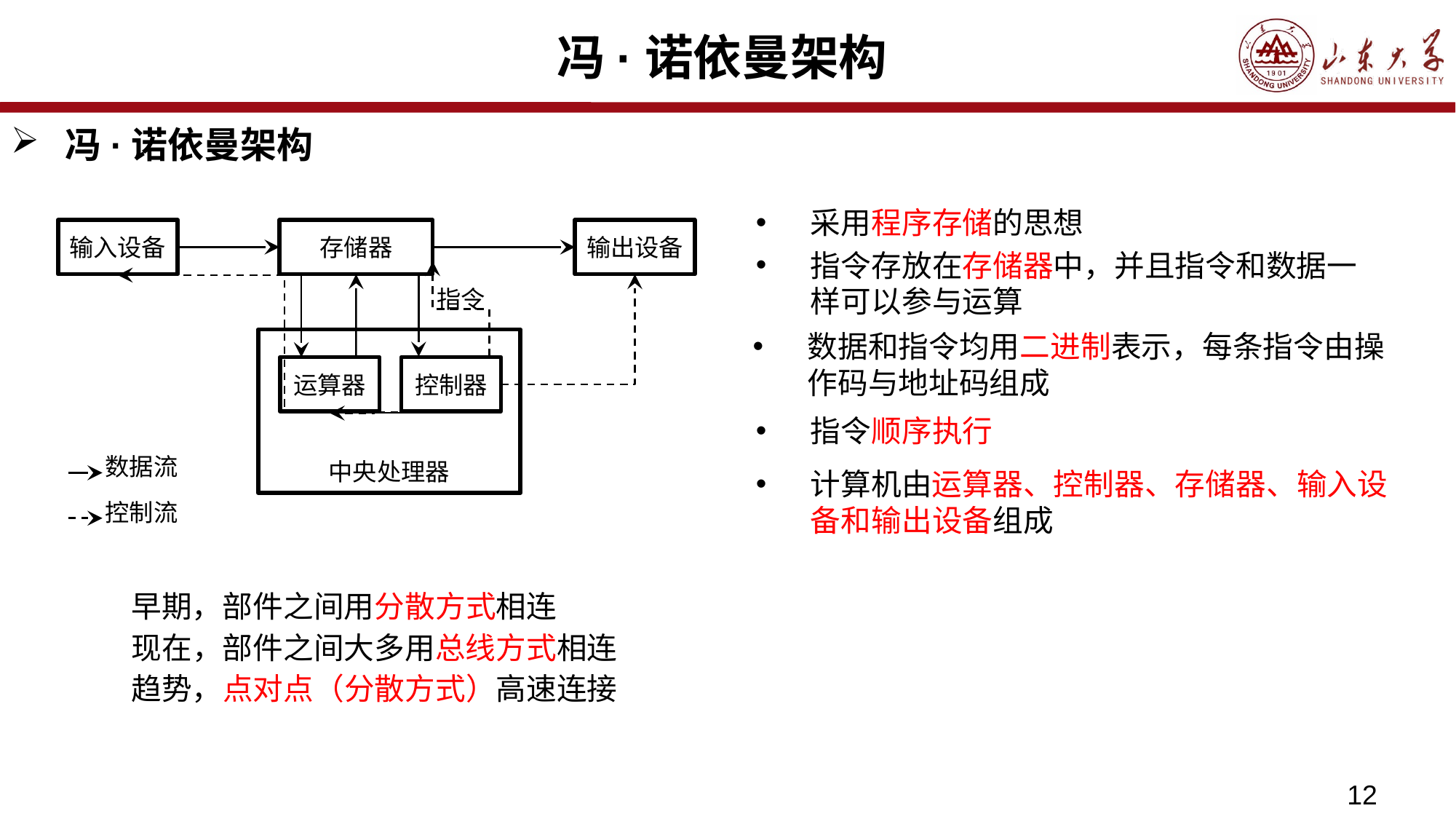

# 冯·诺依曼架构
冯·诺依曼架构

采用程序存储的思想
输入设备
存储器
输出设备
指令

运算器
控制器
数据流
中央处理器
控制流
指令存放在存储器中，并且指令和数据一样可以参与运算
数据和指令均用二进制表示，每条指令由操作码与地址码组成
指令顺序执行
计算机由运算器、控制器、存储器、输入设备和输出设备组成
早期，部件之间用分散方式相连
现在，部件之间大多用总线方式相连
趋势，点对点（分散方式）高速连接
12